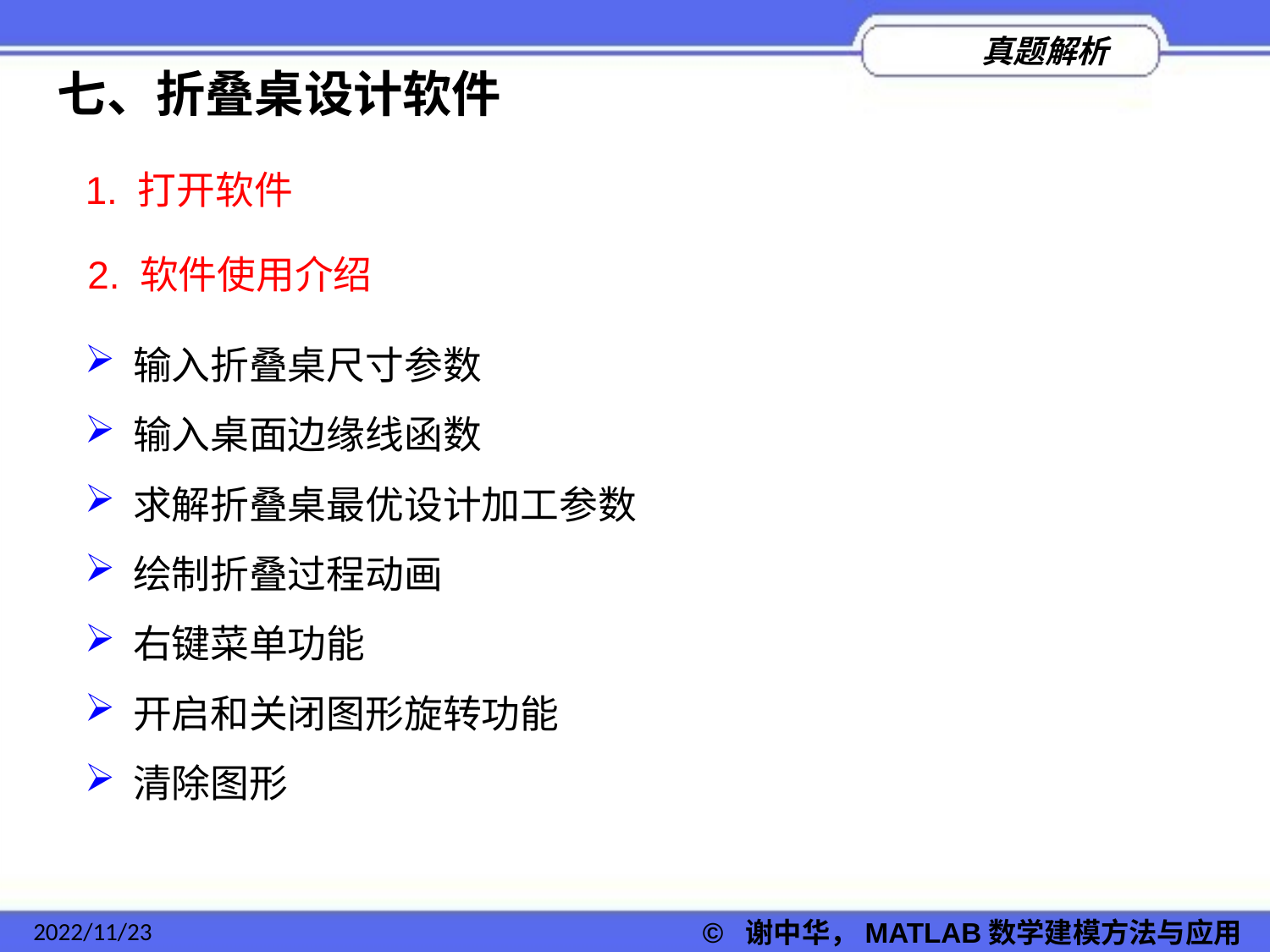

七、折叠桌设计软件
1. 打开软件
2. 软件使用介绍
输入折叠桌尺寸参数
输入桌面边缘线函数
求解折叠桌最优设计加工参数
绘制折叠过程动画
右键菜单功能
开启和关闭图形旋转功能
清除图形
2022/11/23
©  谢中华，MATLAB数学建模方法与应用